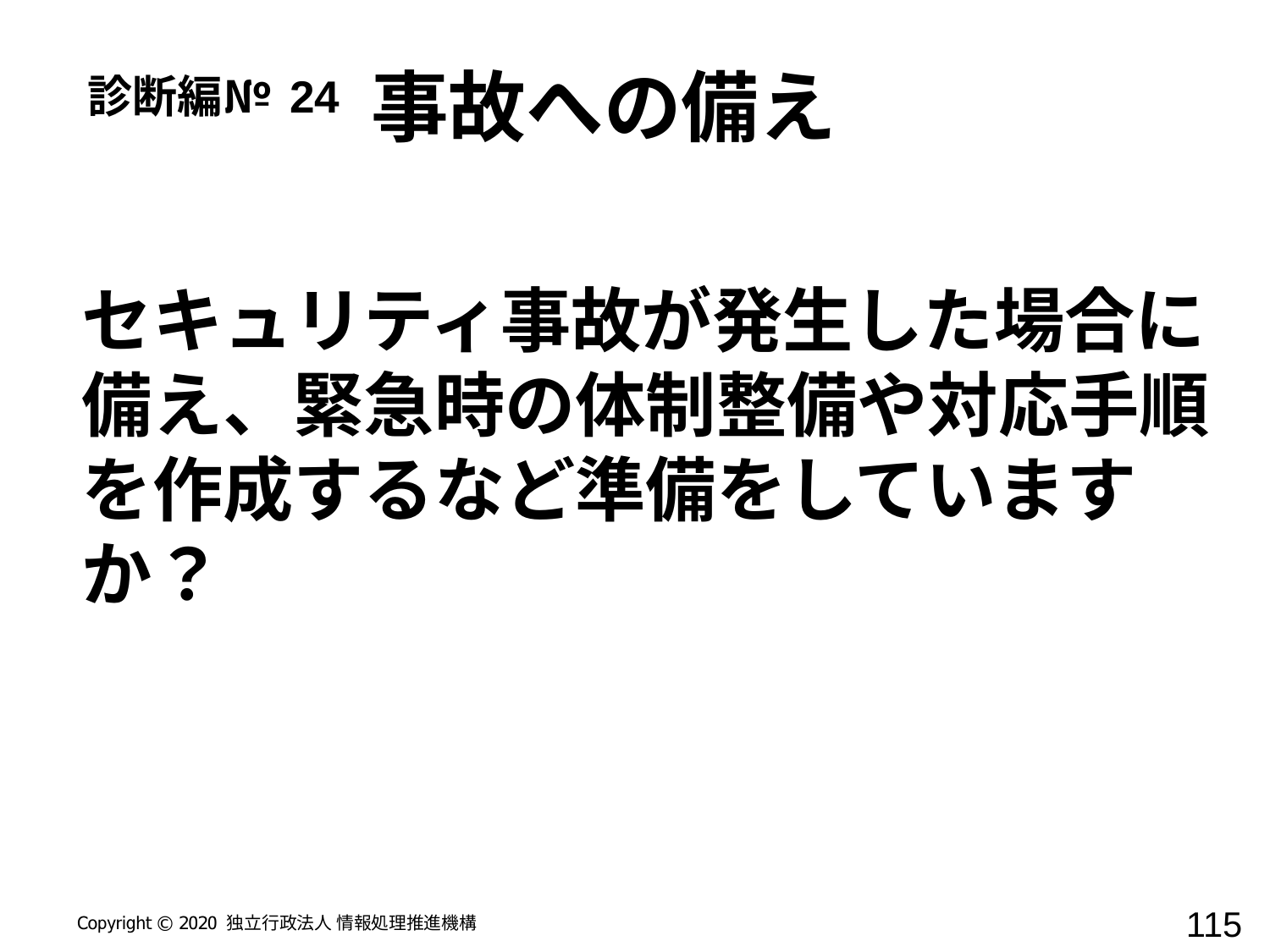

# 診断編№24 事故への備え

セキュリティ事故が発生した場合に備え、緊急時の体制整備や対応手順を作成するなど準備をしていますか？